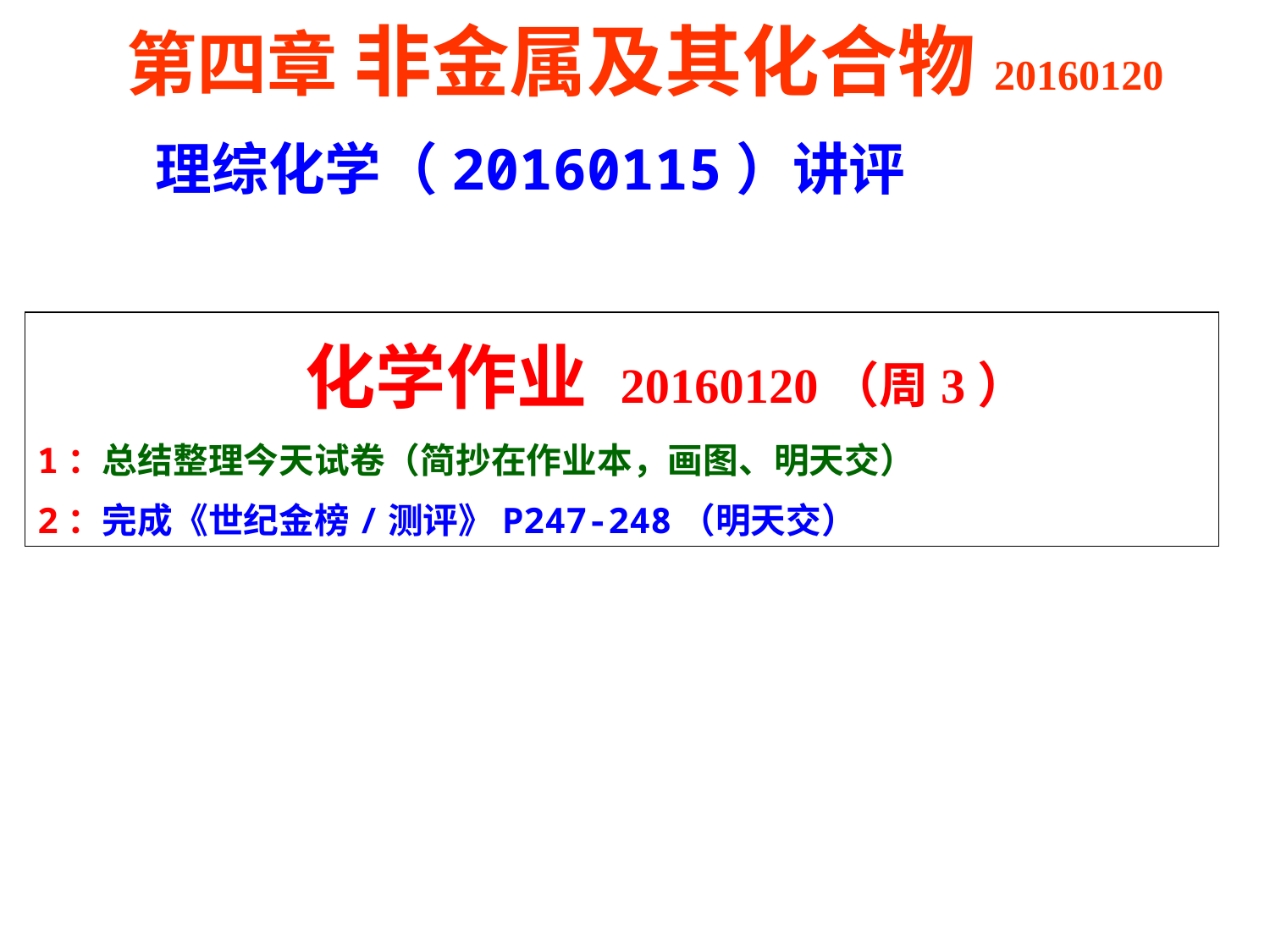

第四章 非金属及其化合物20160120
     理综化学（20160115）讲评
             化学作业 20160120（周3）
1：总结整理今天试卷（简抄在作业本，画图、明天交）
2：完成《世纪金榜/测评》P247-248（明天交）